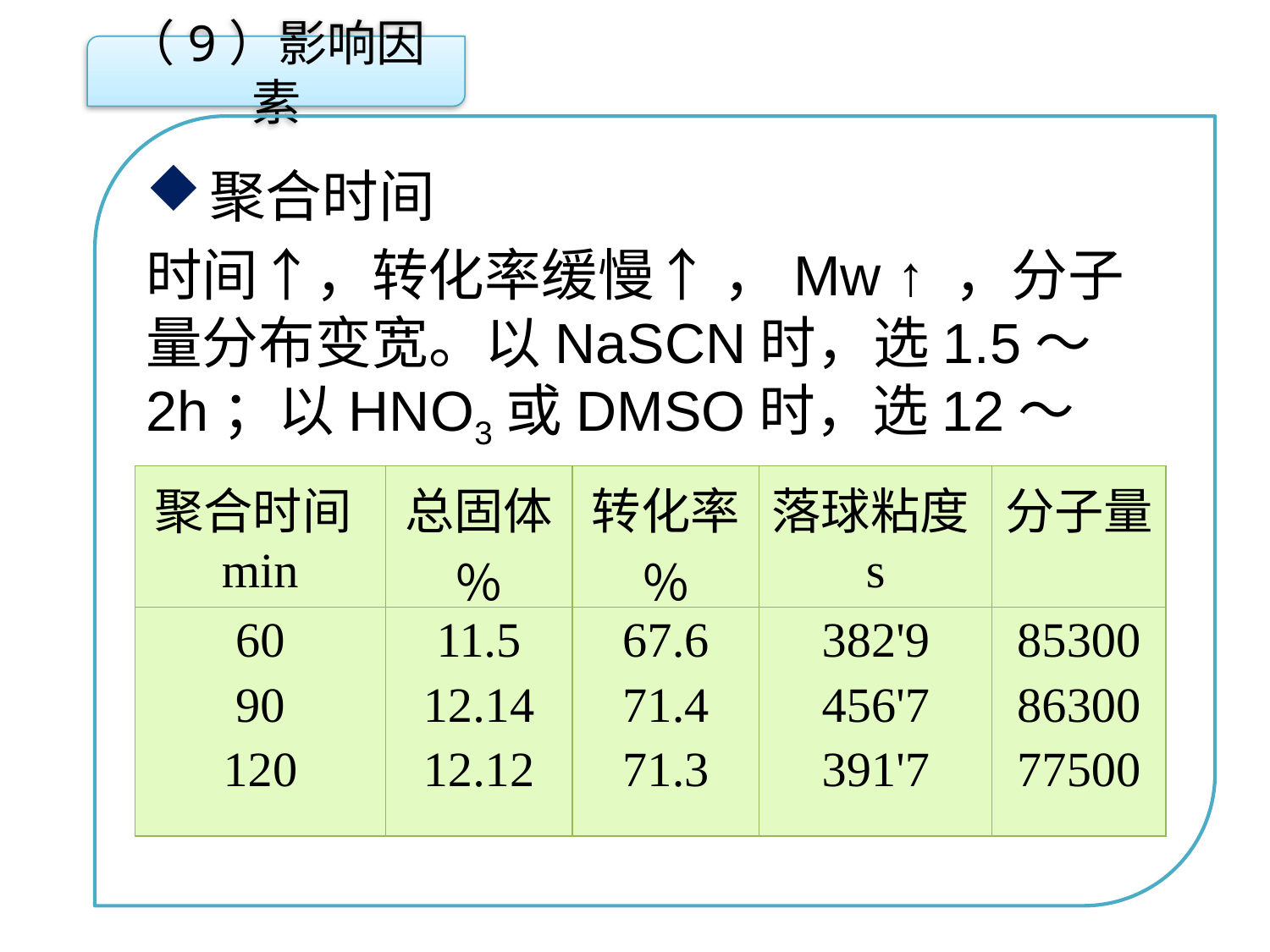

（9）影响因素
聚合时间
时间↑，转化率缓慢↑ ，Mw ↑ ，分子量分布变宽。以NaSCN时，选1.5～2h；以HNO3或DMSO时，选12～14h

点击添加文本
点击添加文本
| 聚合时间min | 总固体％ | 转化率 ％ | 落球粘度s | 分子量 |
| --- | --- | --- | --- | --- |
| 60 90 120 | 11.5 12.14 12.12 | 67.6 71.4 71.3 | 382'9 456'7 391'7 | 85300 86300 77500 |
点击添加文本
点击添加文本